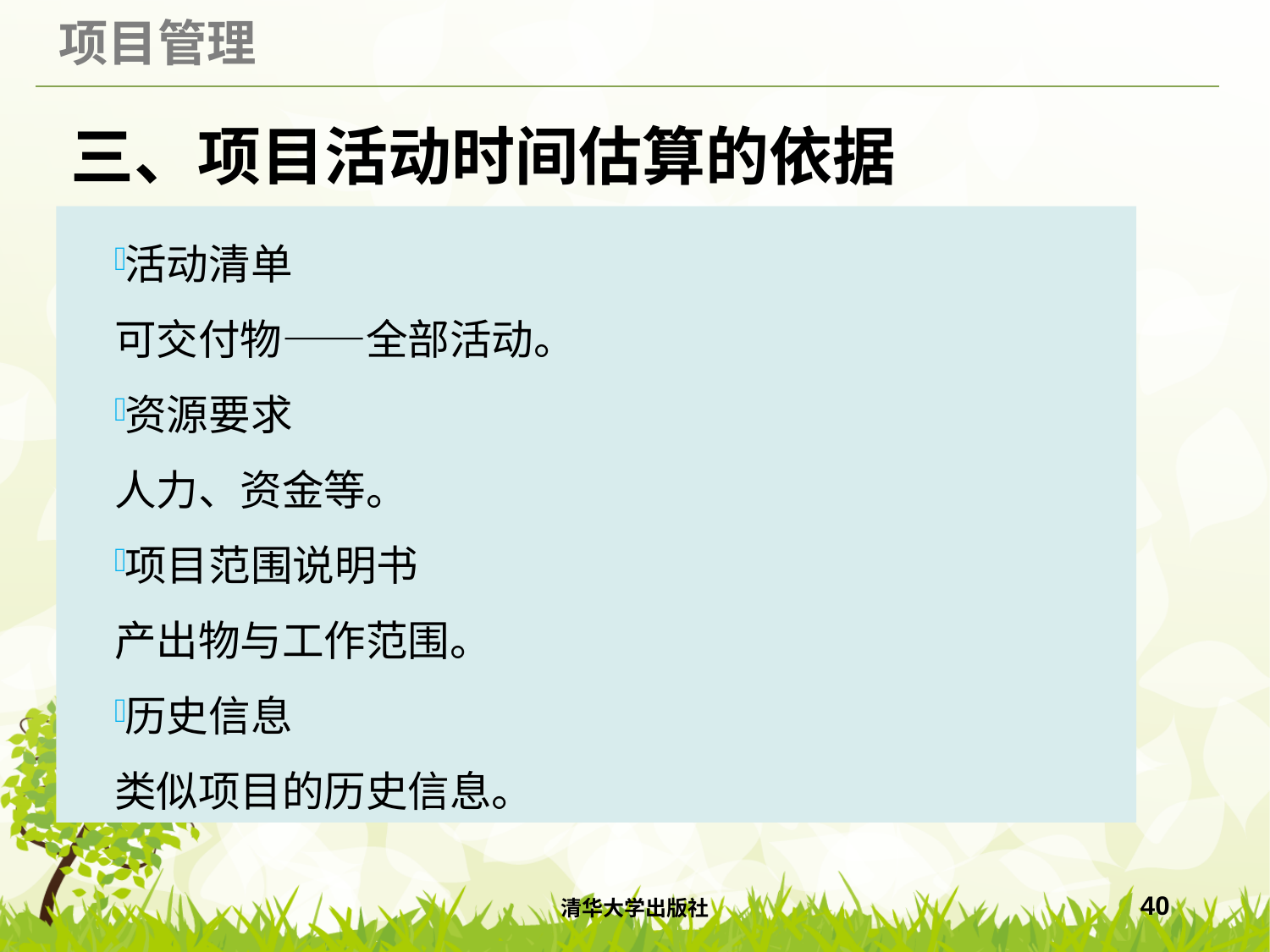

# 三、项目活动时间估算的依据
活动清单
可交付物——全部活动。
资源要求
人力、资金等。
项目范围说明书
产出物与工作范围。
历史信息
类似项目的历史信息。

清华大学出版社
40